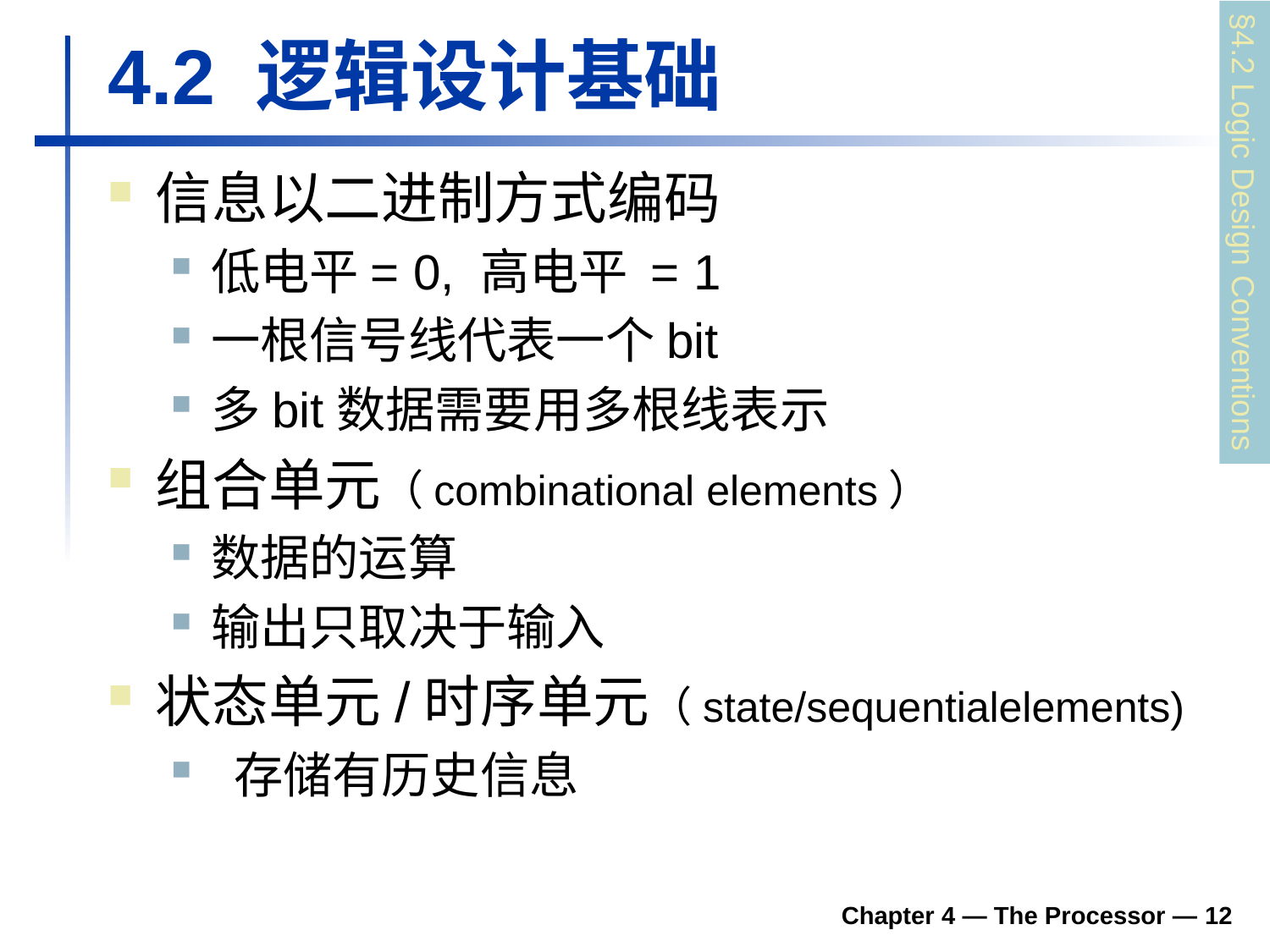

# 4.2 逻辑设计基础
信息以二进制方式编码
低电平= 0, 高电平 = 1
一根信号线代表一个bit
多bit数据需要用多根线表示
组合单元（combinational elements）
数据的运算
输出只取决于输入
状态单元/时序单元（state/sequentialelements)
 存储有历史信息
§4.2 Logic Design Conventions
Chapter 4 — The Processor — 12